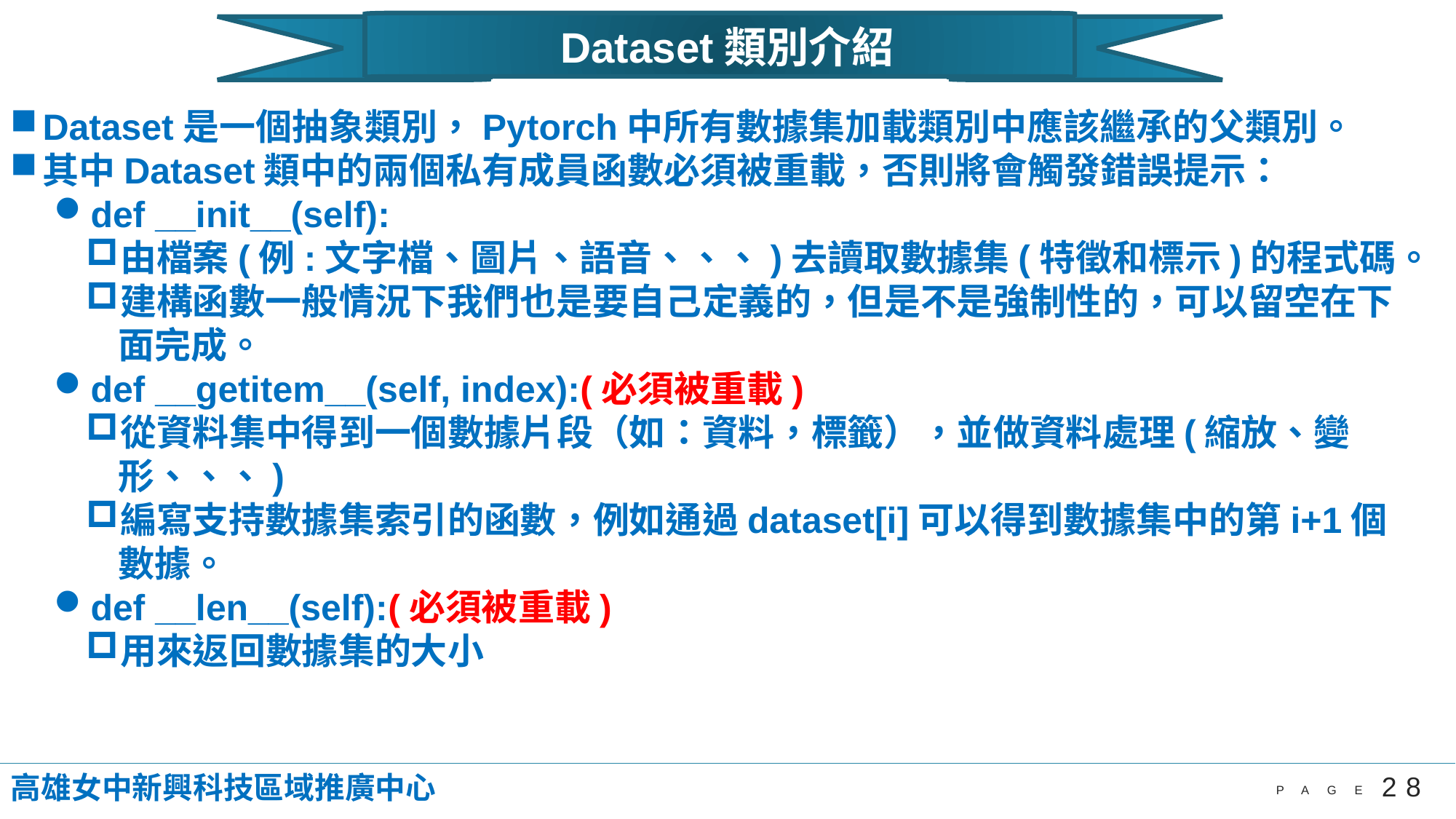

Dataset類別介紹
Dataset是一個抽象類別，Pytorch中所有數據集加載類別中應該繼承的父類別。
其中Dataset類中的兩個私有成員函數必須被重載，否則將會觸發錯誤提示：
def __init__(self):
由檔案(例:文字檔、圖片、語音、、、)去讀取數據集(特徵和標示)的程式碼。
建構函數一般情況下我們也是要自己定義的，但是不是強制性的，可以留空在下面完成。
def __getitem__(self, index):(必須被重載)
從資料集中得到一個數據片段（如：資料，標籤），並做資料處理(縮放、變形、、、)
編寫支持數據集索引的函數，例如通過dataset[i]可以得到數據集中的第i+1個數據。
def __len__(self):(必須被重載)
用來返回數據集的大小
高雄女中新興科技區域推廣中心